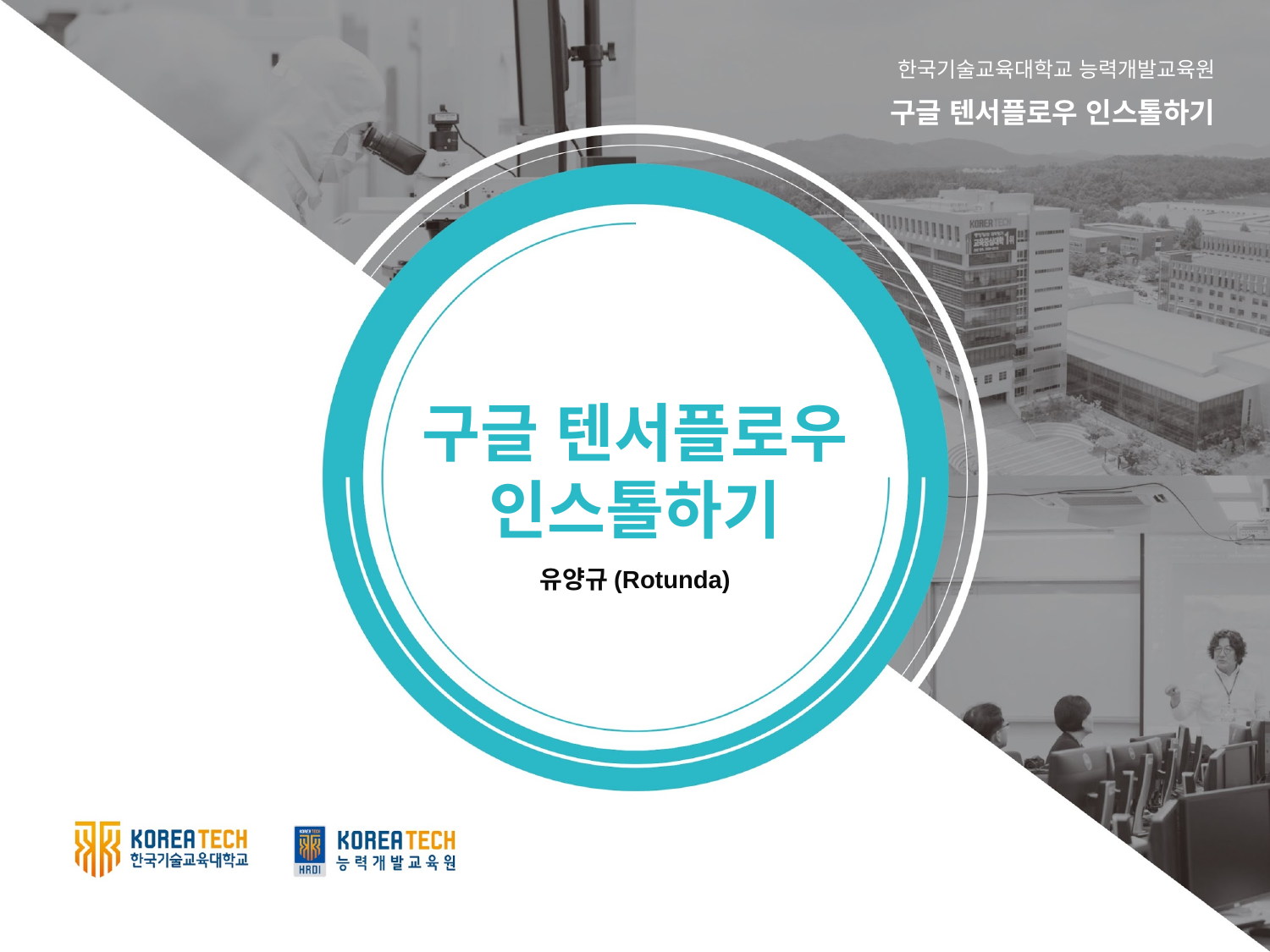

한국기술교육대학교 능력개발교육원
구글 텐서플로우 인스톨하기
구글 텐서플로우 인스톨하기
유양규(Rotunda)